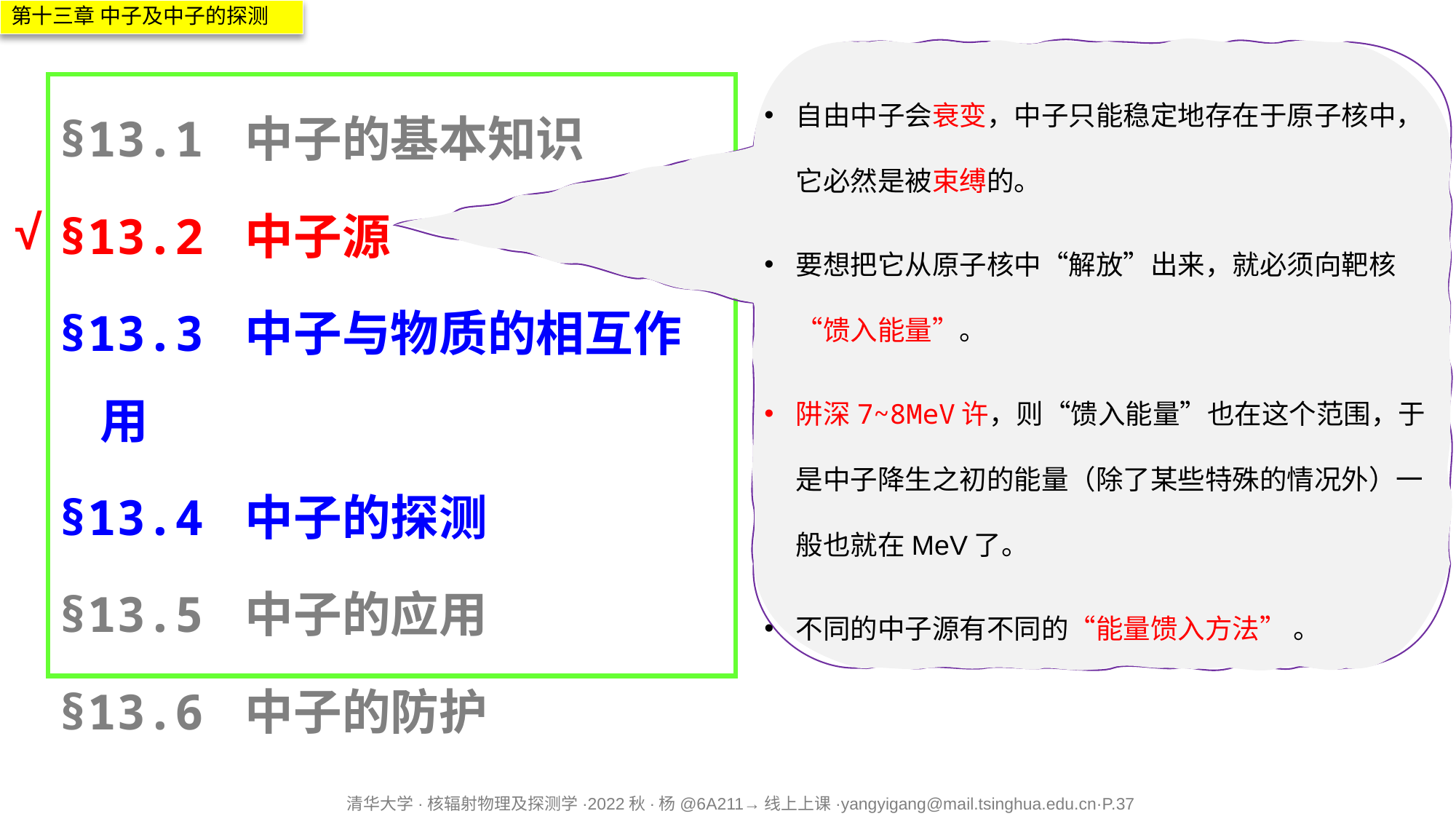

第十三章 中子及中子的探测

自由中子会衰变，中子只能稳定地存在于原子核中，它必然是被束缚的。
要想把它从原子核中“解放”出来，就必须向靶核“馈入能量”。
阱深7~8MeV许，则“馈入能量”也在这个范围，于是中子降生之初的能量（除了某些特殊的情况外）一般也就在MeV了。
不同的中子源有不同的“能量馈入方法” 。
§13.1 中子的基本知识
§13.2 中子源
§13.3 中子与物质的相互作用
§13.4 中子的探测
§13.5 中子的应用
§13.6 中子的防护
√